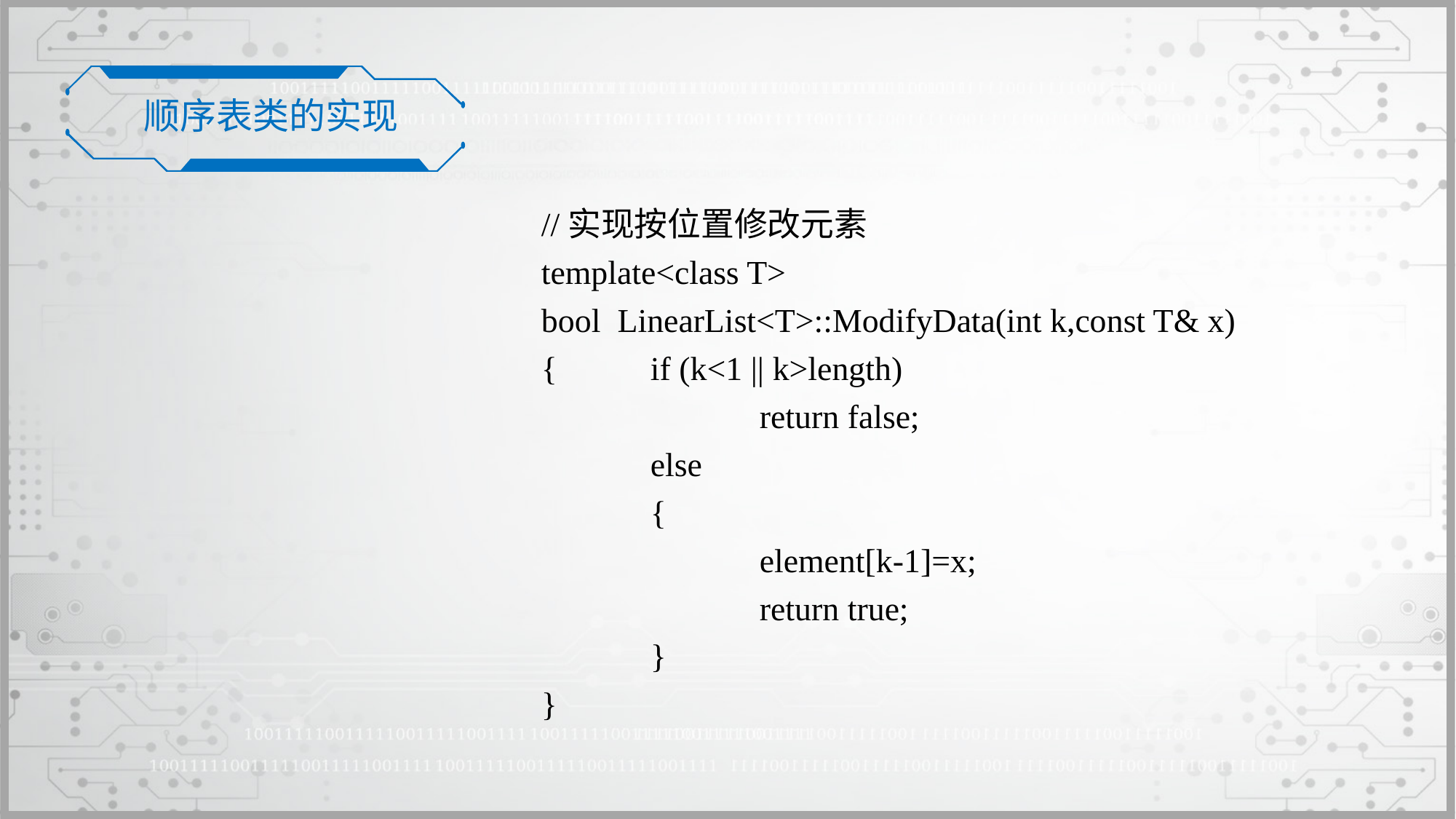

顺序表类的实现
//实现按位置修改元素
template<class T>
bool  LinearList<T>::ModifyData(int k,const T& x)
{	if (k<1 || k>length)
		return false;
	else
	{
		element[k-1]=x;
		return true;
	}
}